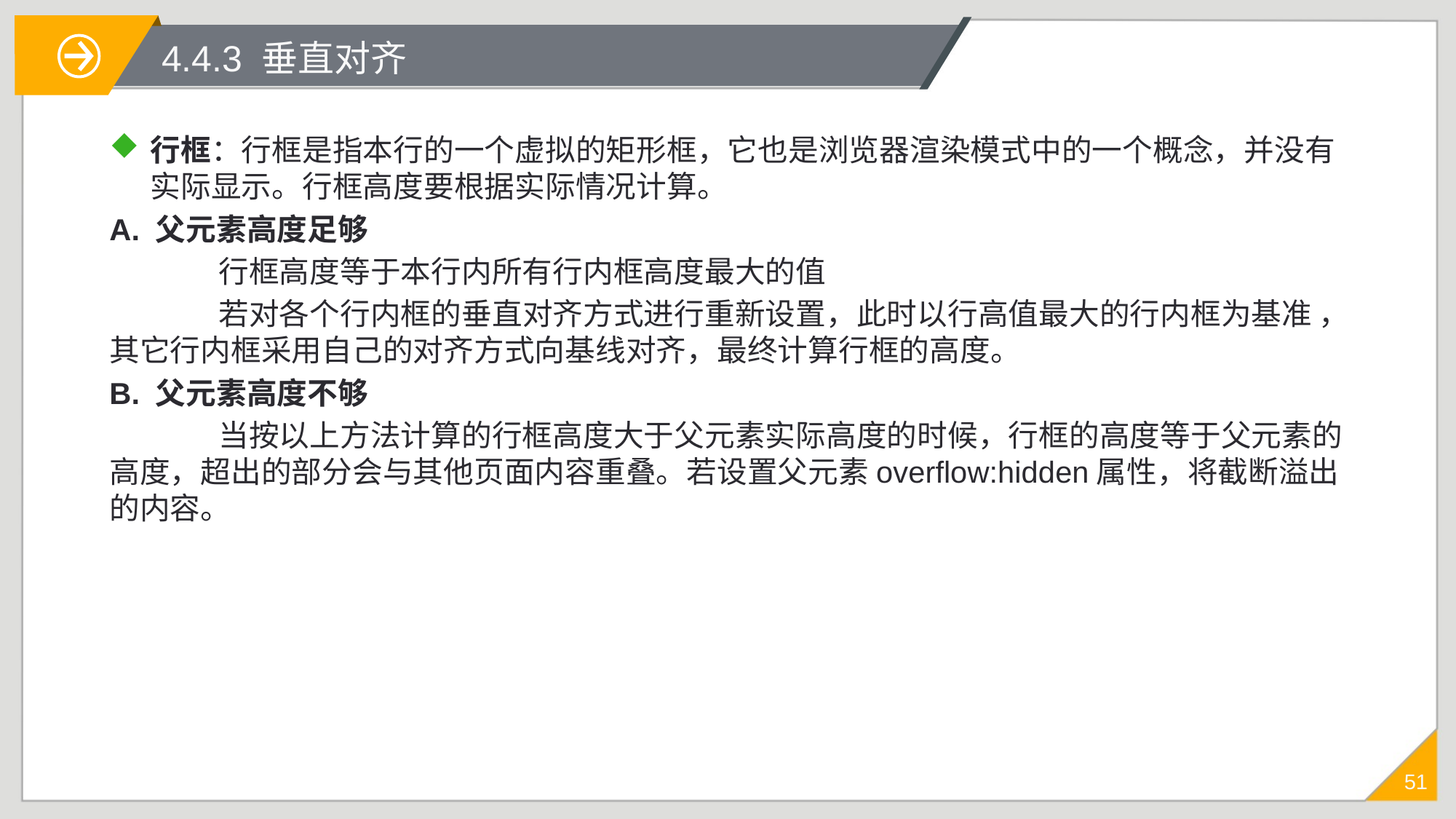

# 4.4.3 垂直对齐
行框：行框是指本行的一个虚拟的矩形框，它也是浏览器渲染模式中的一个概念，并没有实际显示。行框高度要根据实际情况计算。
A. 父元素高度足够
	行框高度等于本行内所有行内框高度最大的值
	若对各个行内框的垂直对齐方式进行重新设置，此时以行高值最大的行内框为基准 ，其它行内框采用自己的对齐方式向基线对齐，最终计算行框的高度。
B. 父元素高度不够
	当按以上方法计算的行框高度大于父元素实际高度的时候，行框的高度等于父元素的高度，超出的部分会与其他页面内容重叠。若设置父元素overflow:hidden属性，将截断溢出的内容。